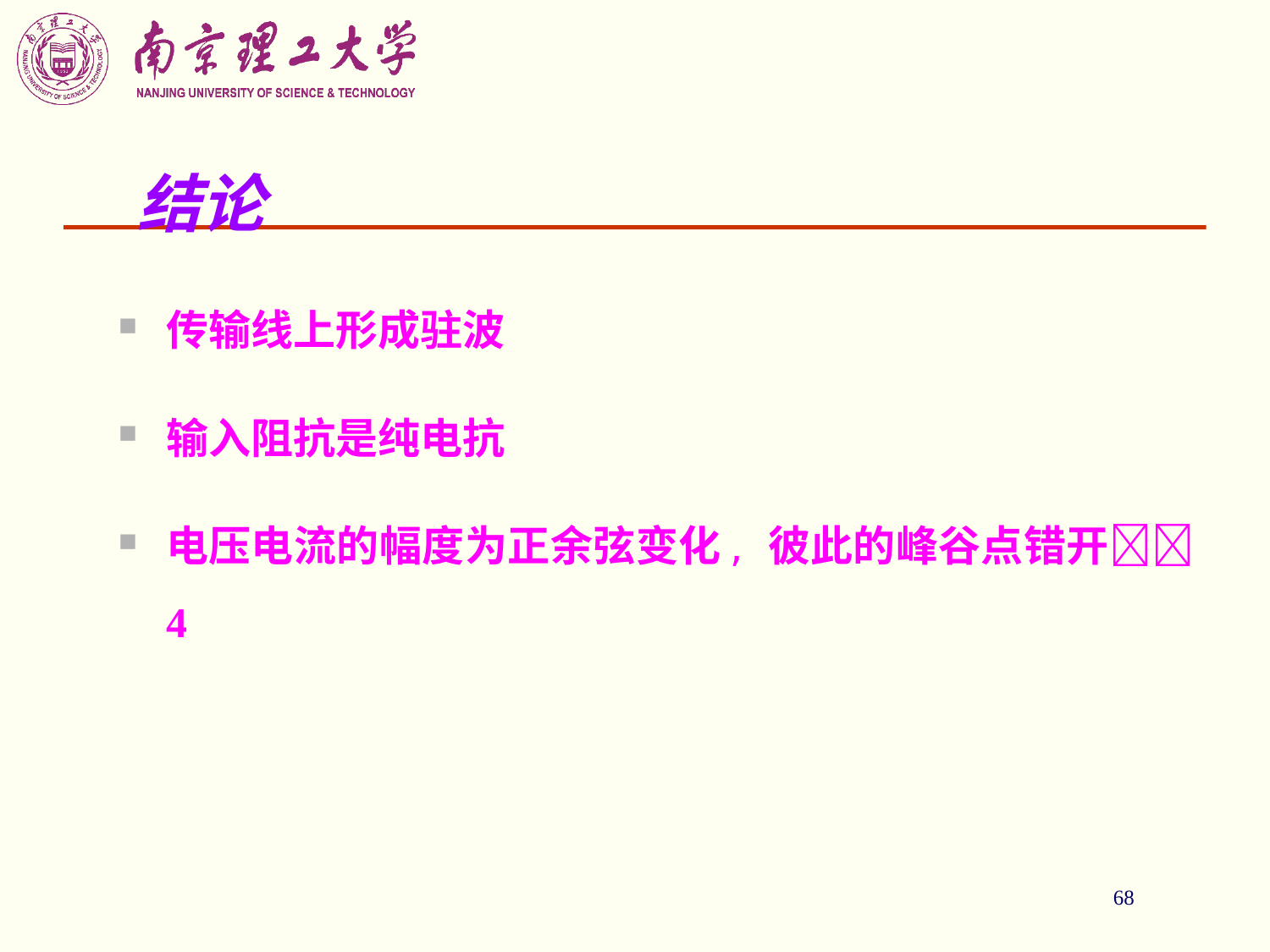

68
结论
传输线上形成驻波
输入阻抗是纯电抗
电压电流的幅度为正余弦变化, 彼此的峰谷点错开λ⁄4